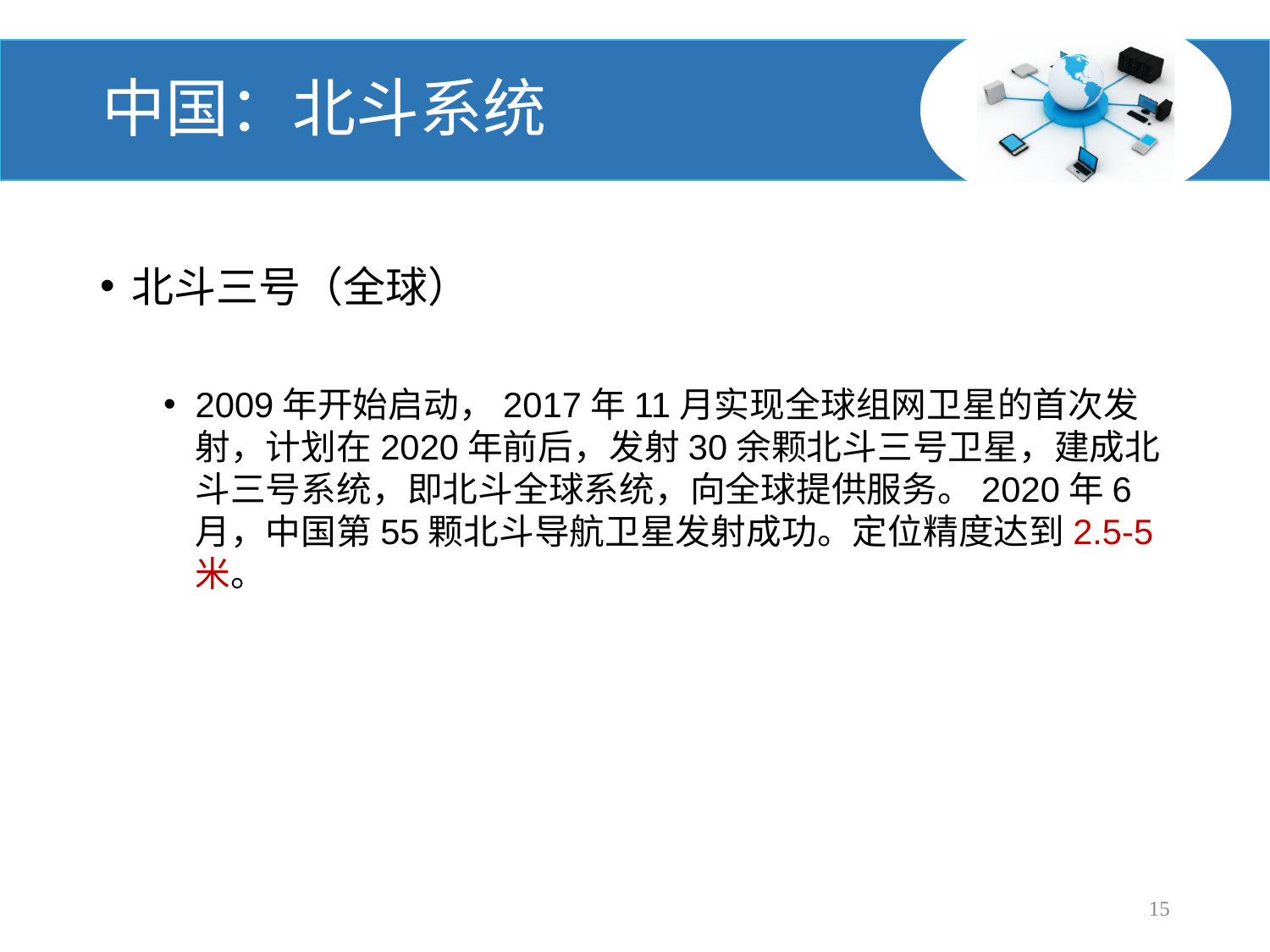

# 中国：北斗系统
北斗三号（全球）

2009年开始启动，2017年11月实现全球组网卫星的首次发射，计划在2020年前后，发射30余颗北斗三号卫星，建成北斗三号系统，即北斗全球系统，向全球提供服务。2020年6月，中国第55颗北斗导航卫星发射成功。定位精度达到2.5-5米。
15